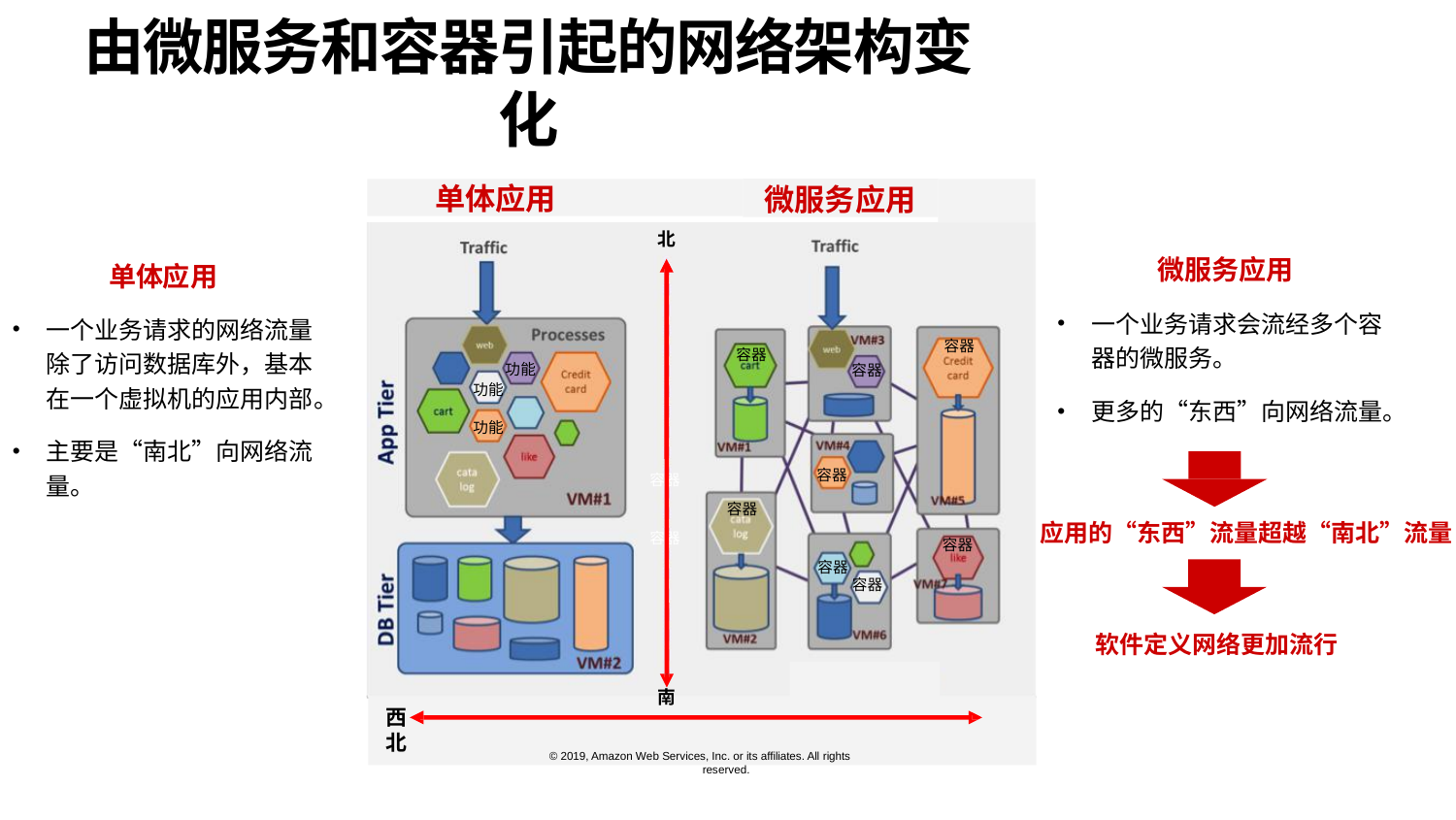

# 由微服务和容器引起的网络架构变化
单体应用
微服务应用

北
微服务应用
一个业务请求会流经多个容 器的微服务。
更多的“东西”向网络流量。
单体应用

一个业务请求的网络流量 除了访问数据库外，基本 在一个虚拟机的应用内部。
主要是“南北”向网络流 量。
容器
容器
功能
容器
功能

功能

容器
容器
容器
应用的“东西”流量超越“南北”流量
容器
容器
容器

容器
软件定义网络更加流行

南

西

北
© 2019, Amazon Web Services, Inc. or its affiliates. All rights
reserved.